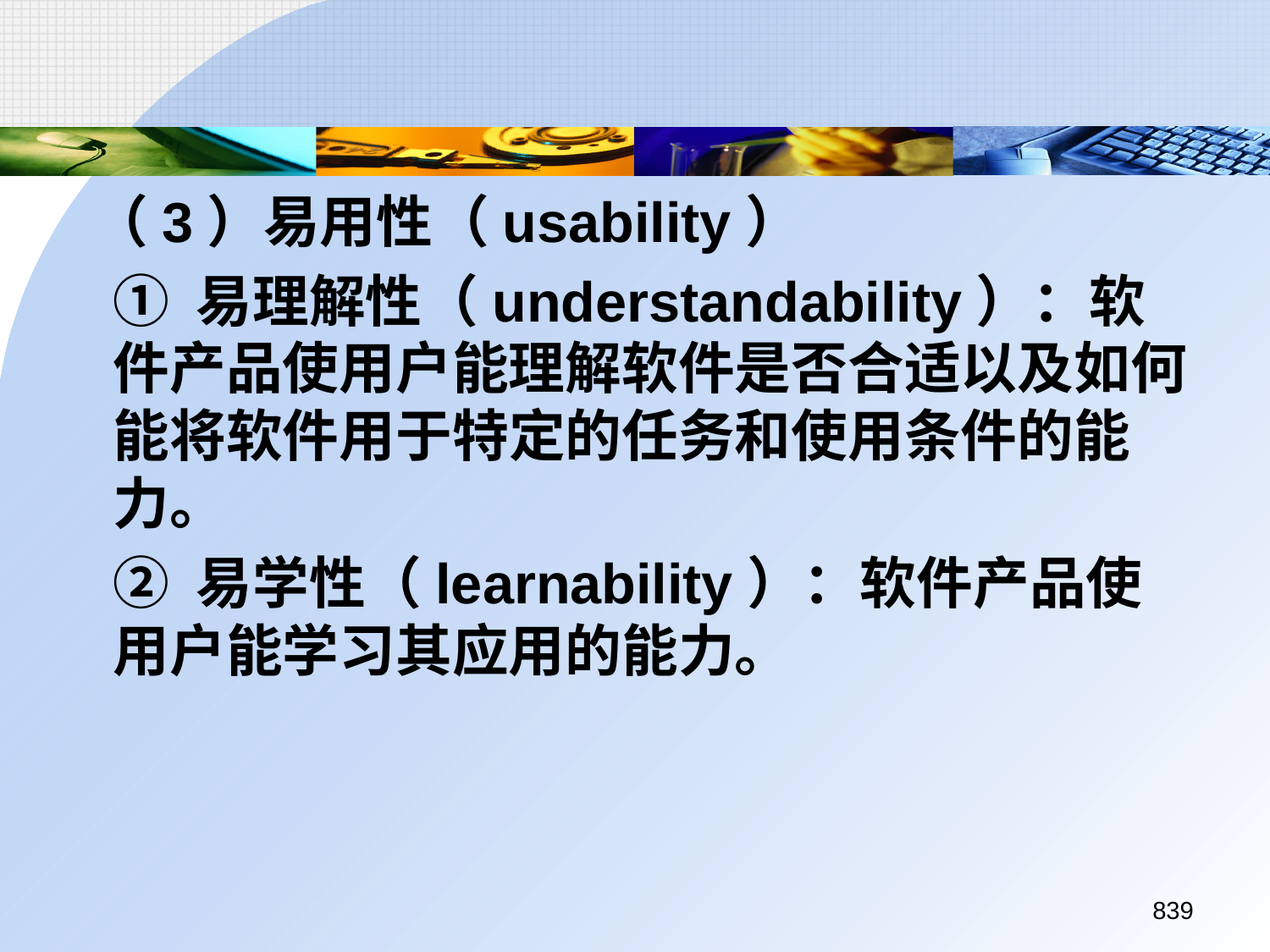

（3）易用性（usability）
	① 易理解性（understandability）：软件产品使用户能理解软件是否合适以及如何能将软件用于特定的任务和使用条件的能力。
	② 易学性（learnability）：软件产品使用户能学习其应用的能力。
839